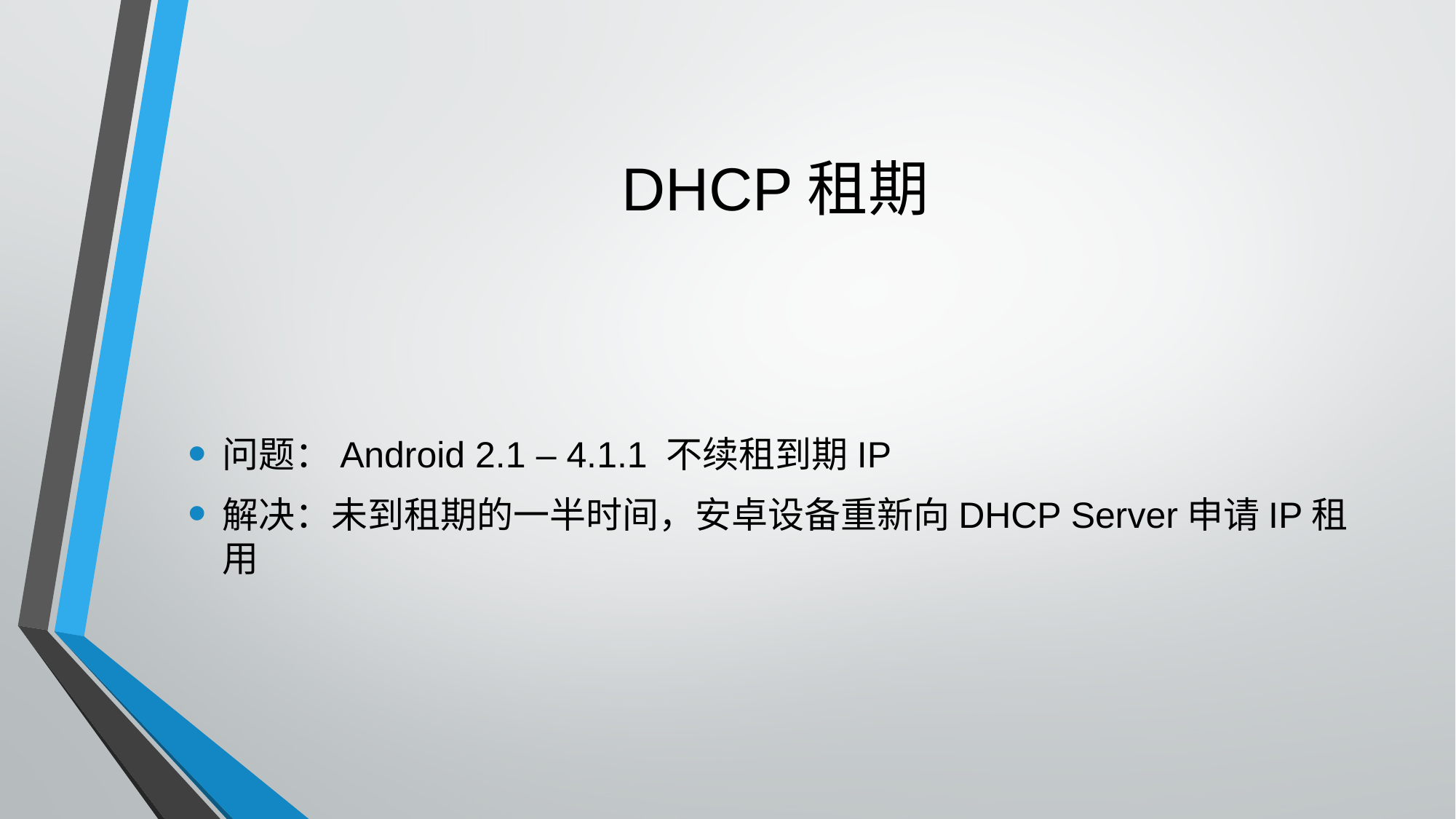

# DHCP租期
问题：Android 2.1 – 4.1.1 不续租到期IP
解决：未到租期的一半时间，安卓设备重新向DHCP Server申请IP租用